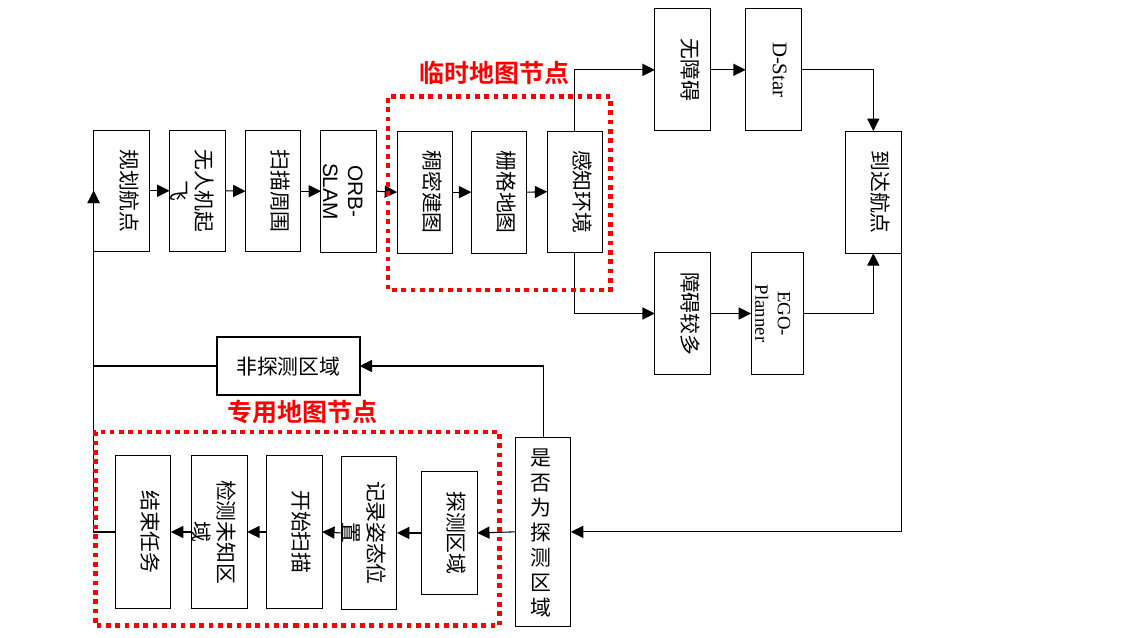

无障碍
D-Star
临时地图节点

规划航点
无人机起飞
ORB-SLAM
扫描周围
稠密建图
栅格地图
感知环境
到达航点
EGO-Planner
障碍较多
非探测区域
专用地图节点

是否为探测区域
结束任务
检测未知区域
开始扫描
记录姿态位置
探测区域